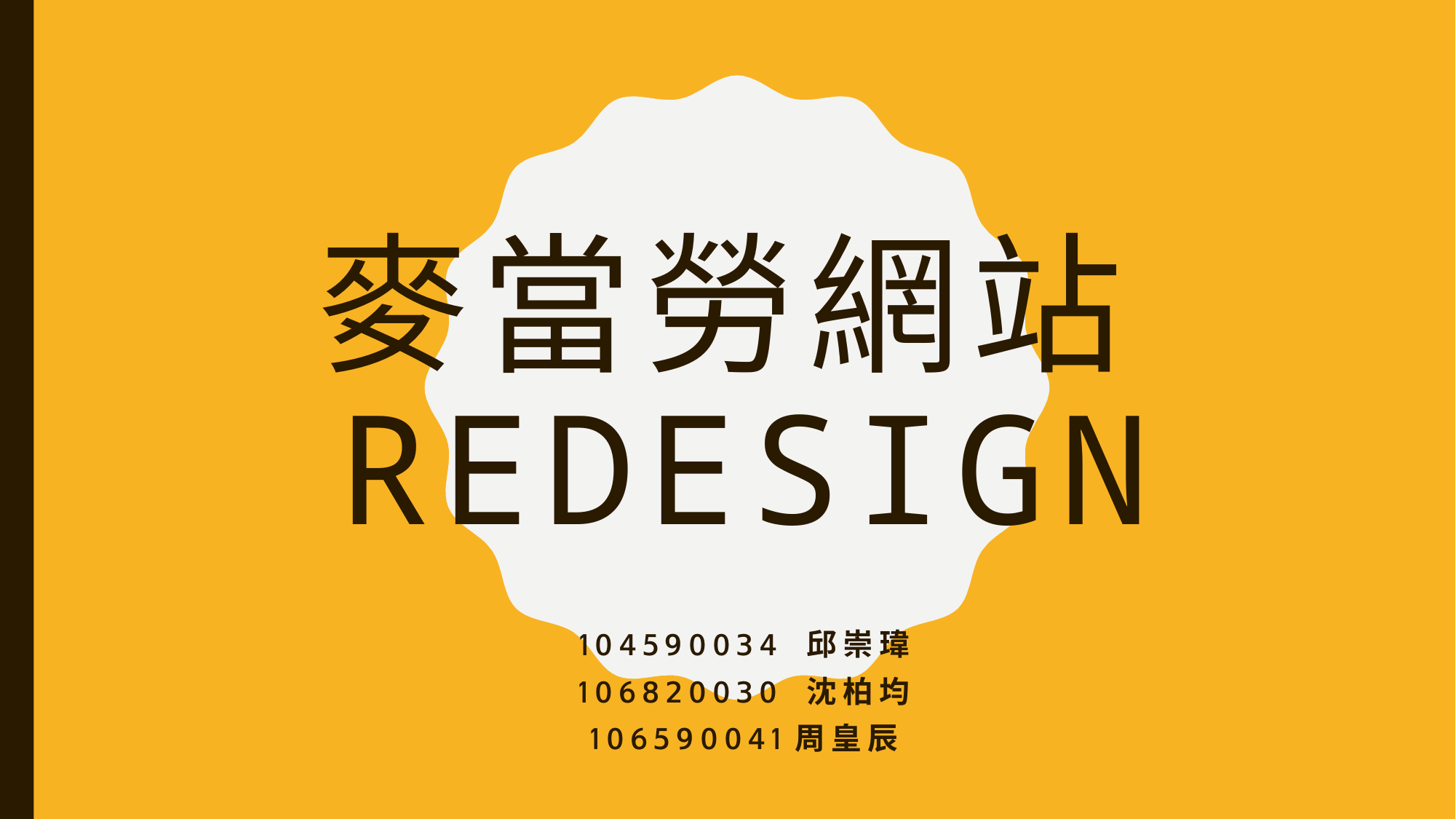

# 麥當勞網站Redesign
104590034 邱崇瑋
106820030 沈柏均
106590041周皇辰